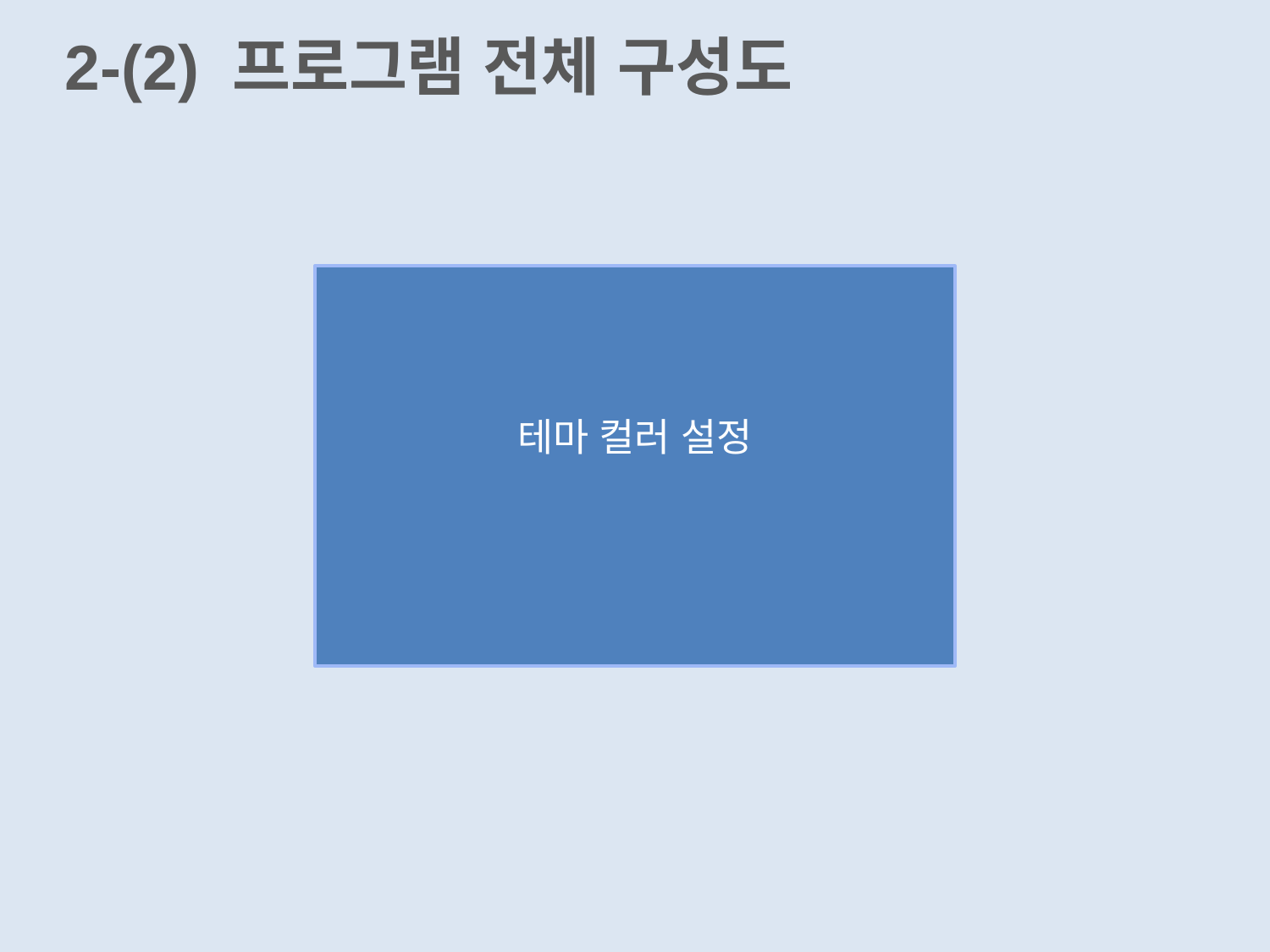

2-(2) 프로그램 전체 구성도

테마 컬러 설정